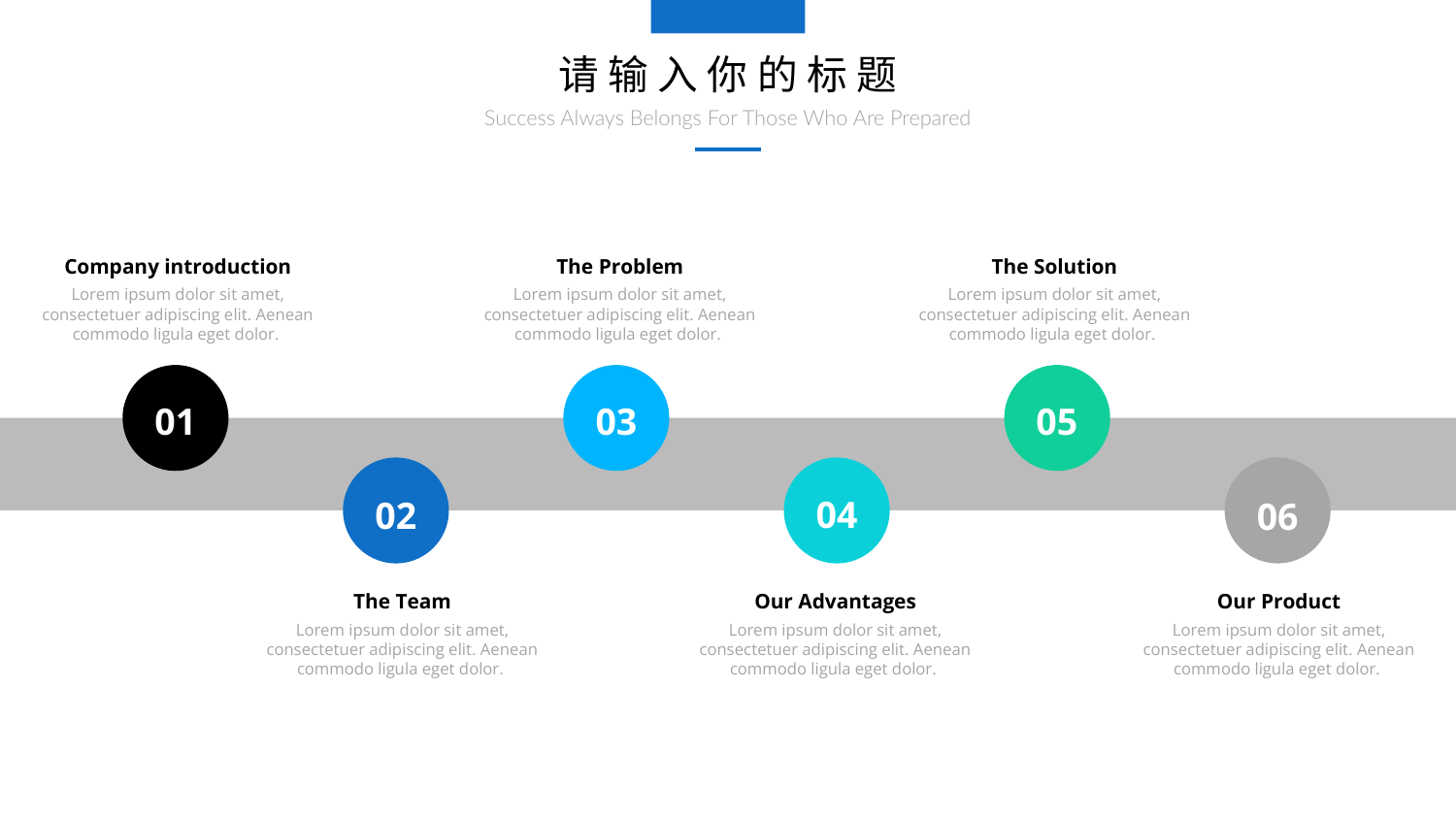

请输入你的标题
Success Always Belongs For Those Who Are Prepared
Company introduction
The Problem
The Solution
Lorem ipsum dolor sit amet, consectetuer adipiscing elit. Aenean commodo ligula eget dolor.
Lorem ipsum dolor sit amet, consectetuer adipiscing elit. Aenean commodo ligula eget dolor.
Lorem ipsum dolor sit amet, consectetuer adipiscing elit. Aenean commodo ligula eget dolor.

03
05
01

04
02
06
The Team
Our Advantages
Our Product
Lorem ipsum dolor sit amet, consectetuer adipiscing elit. Aenean commodo ligula eget dolor.
Lorem ipsum dolor sit amet, consectetuer adipiscing elit. Aenean commodo ligula eget dolor.
Lorem ipsum dolor sit amet, consectetuer adipiscing elit. Aenean commodo ligula eget dolor.